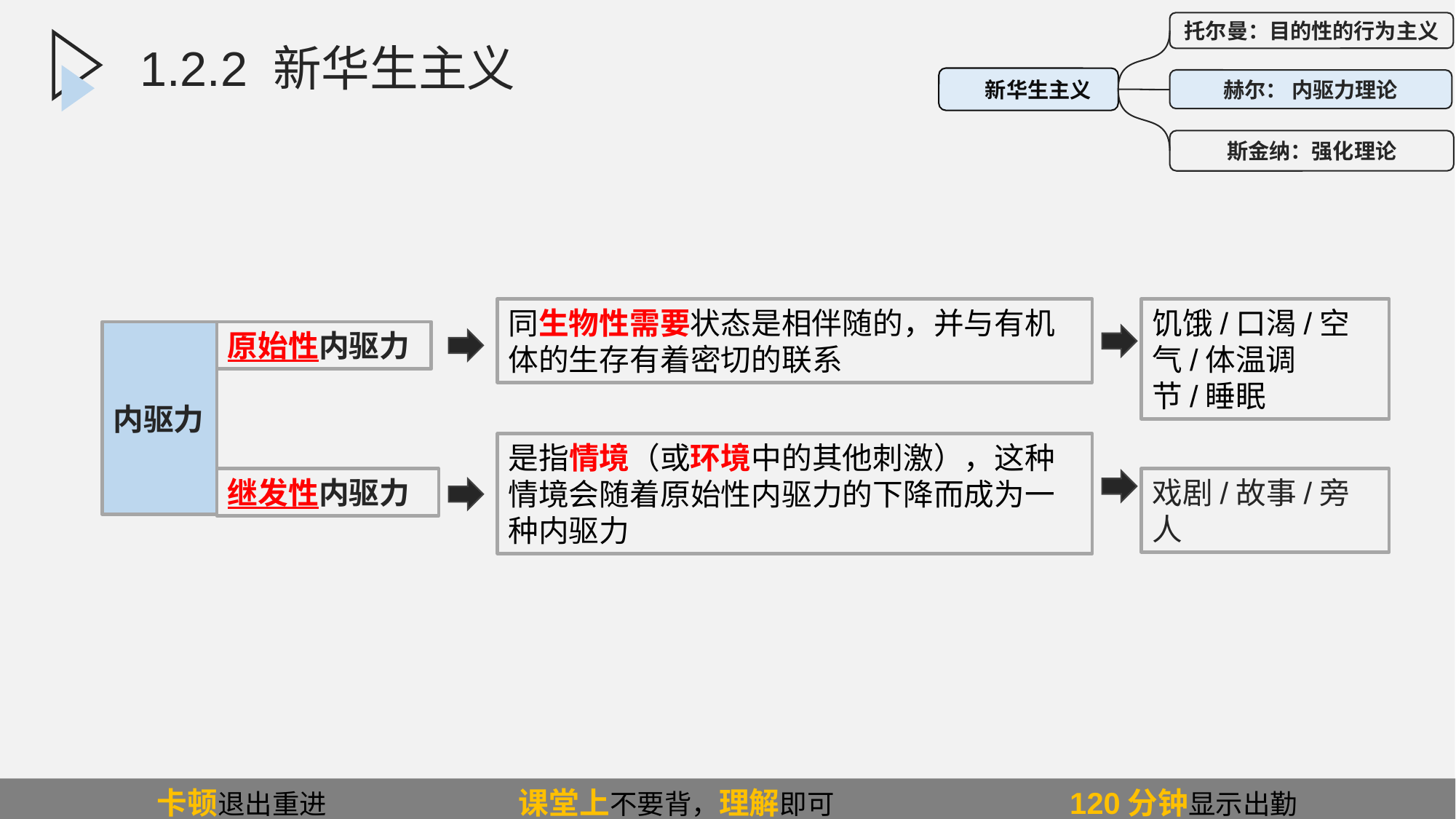

托尔曼：目的性的行为主义
赫尔： 内驱力理论
斯金纳：强化理论
   新华生主义
1.2.2 新华生主义
同生物性需要状态是相伴随的，并与有机体的生存有着密切的联系
饥饿/口渴/空气/体温调节/睡眠

是指情境（或环境中的其他刺激），这种情境会随着原始性内驱力的下降而成为一种内驱力

戏剧/故事/旁人

内驱力

原始性内驱力
继发性内驱力